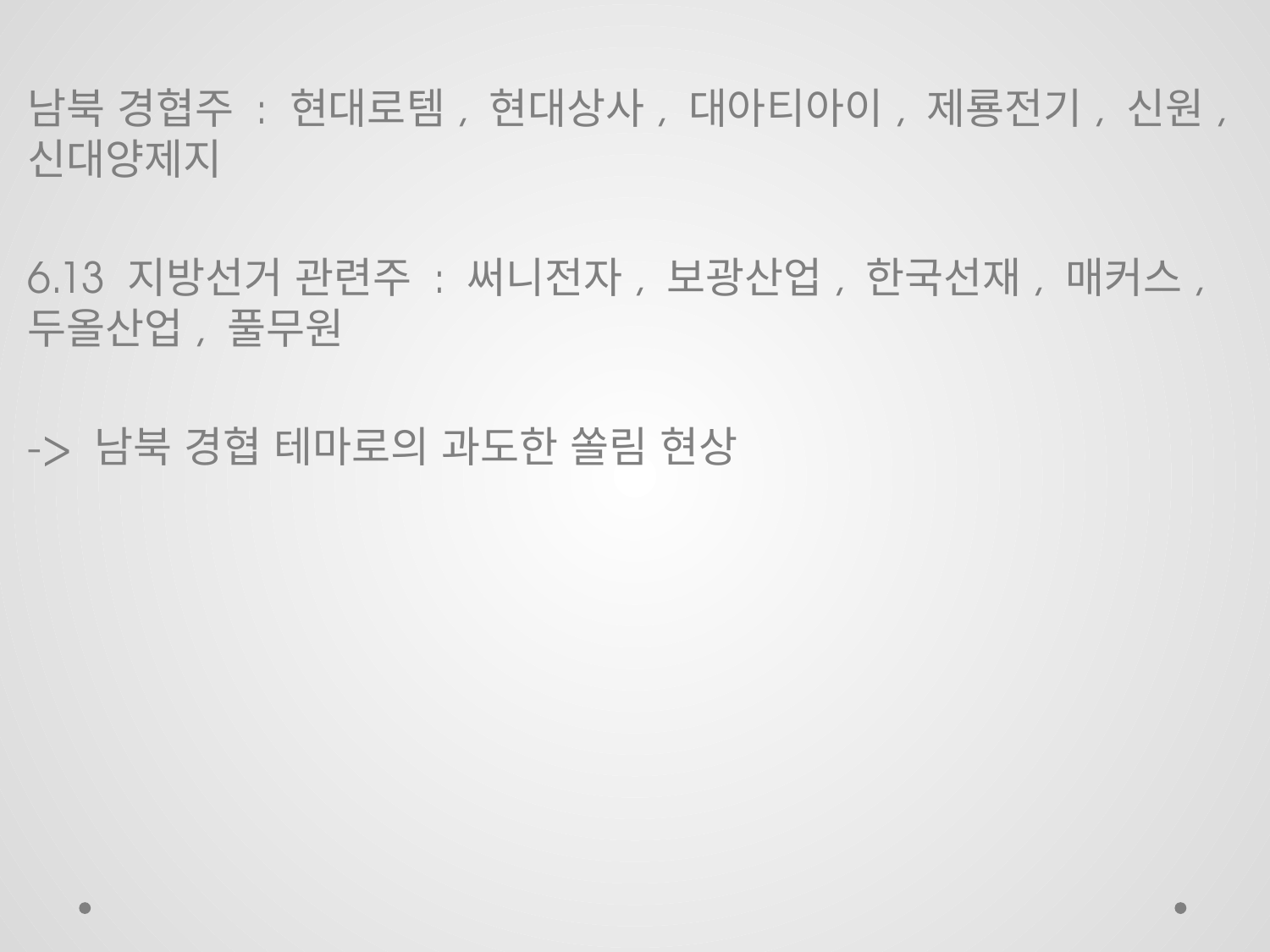

남북 경협주 : 현대로템, 현대상사, 대아티아이, 제룡전기, 신원, 신대양제지

6.13 지방선거 관련주 : 써니전자, 보광산업, 한국선재, 매커스, 두올산업, 풀무원

-> 남북 경협 테마로의 과도한 쏠림 현상